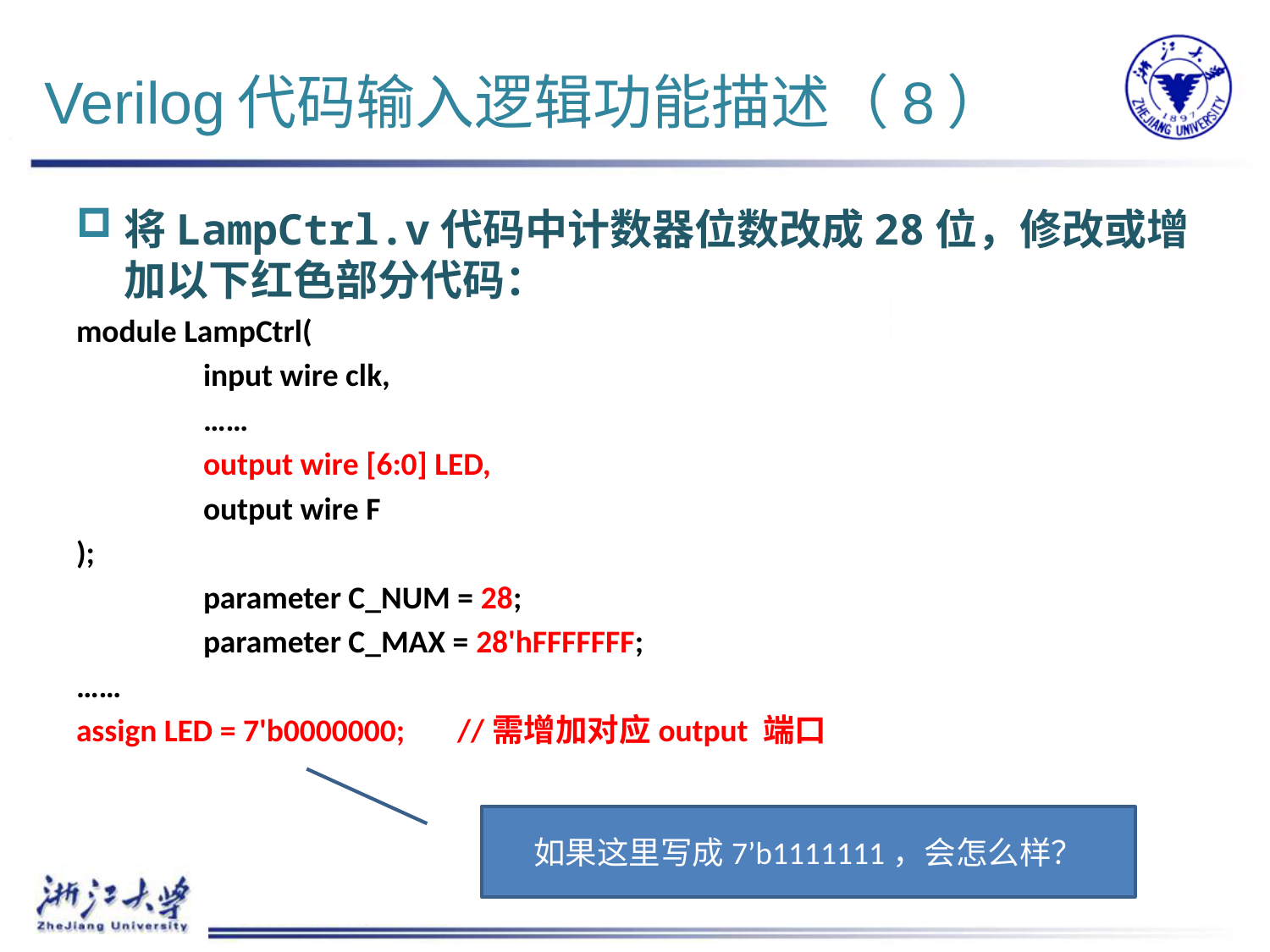

# Verilog代码输入逻辑功能描述（8）
将LampCtrl.v代码中计数器位数改成28位，修改或增加以下红色部分代码：
module LampCtrl(
	input wire clk,
	……
	output wire [6:0] LED,
	output wire F
);
	parameter C_NUM = 28;
	parameter C_MAX = 28'hFFFFFFF;
……
assign LED = 7'b0000000;	//需增加对应output 端口
如果这里写成7’b1111111，会怎么样？